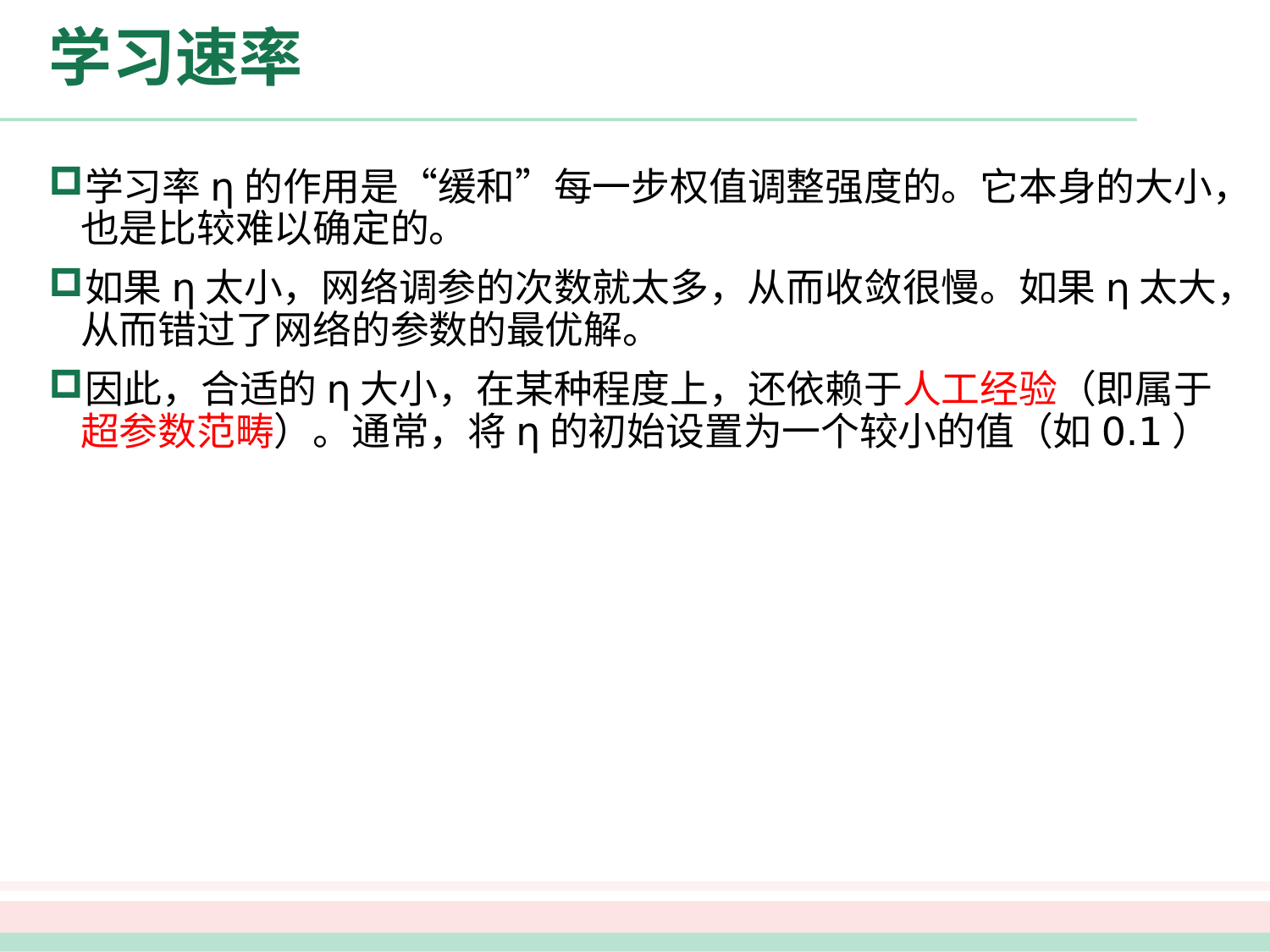

# 学习速率
学习率η的作用是“缓和”每一步权值调整强度的。它本身的大小，也是比较难以确定的。
如果η太小，网络调参的次数就太多，从而收敛很慢。如果η太大，从而错过了网络的参数的最优解。
因此，合适的η大小，在某种程度上，还依赖于人工经验（即属于超参数范畴）。通常，将η的初始设置为一个较小的值（如0.1）